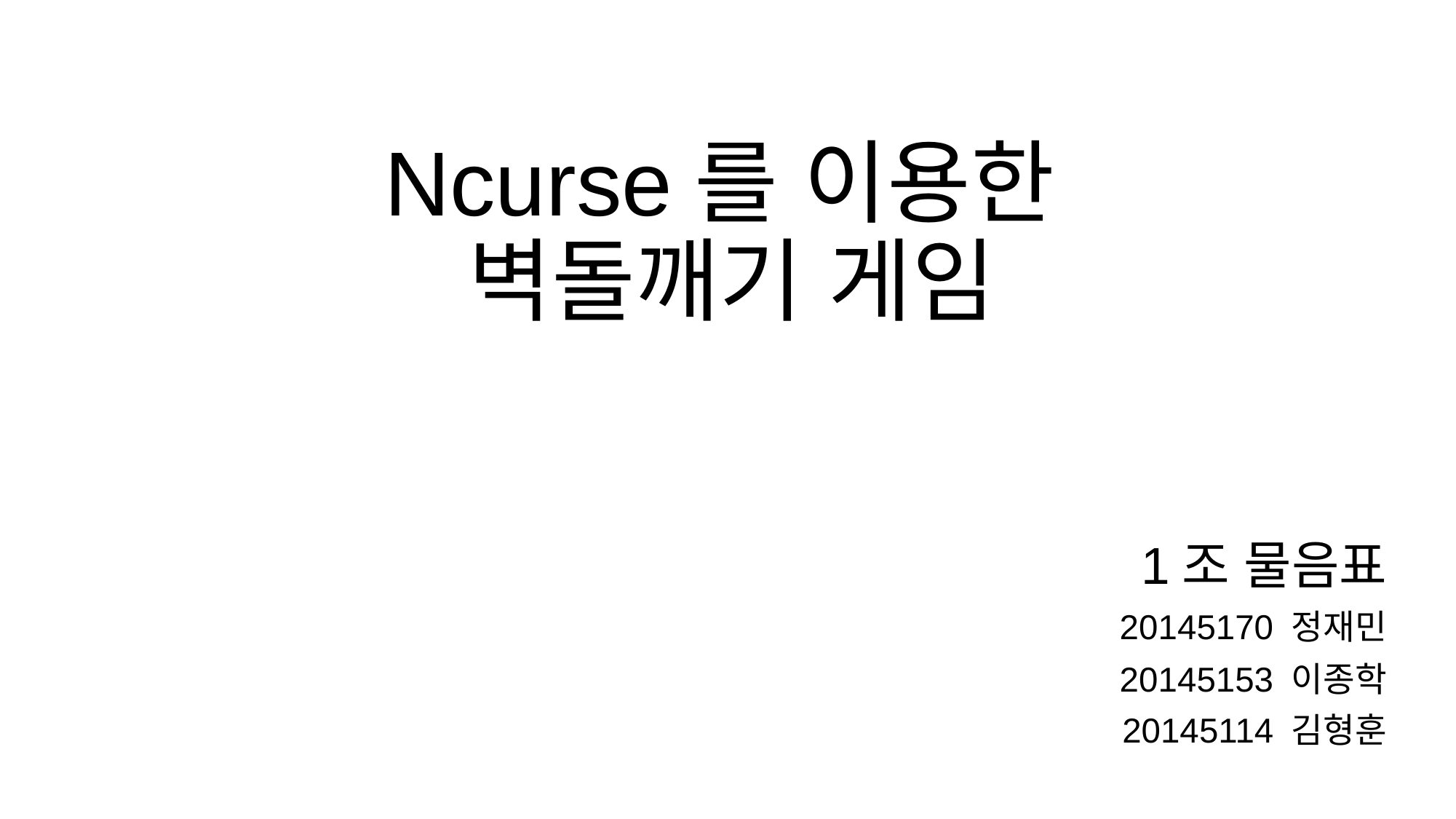

# Ncurse를 이용한 벽돌깨기 게임
1조 물음표
20145170 정재민
20145153 이종학
20145114 김형훈